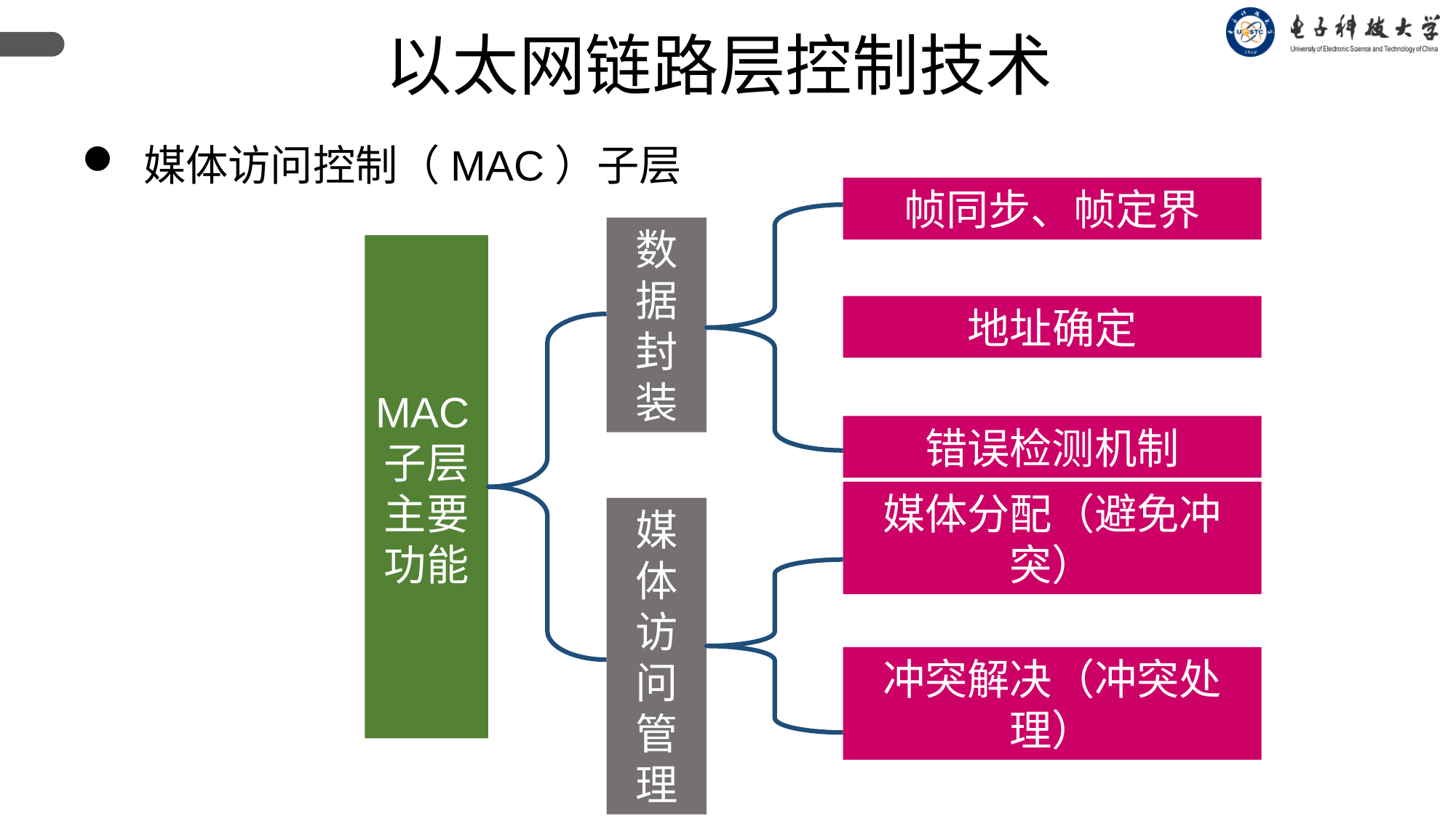

以太网链路层控制技术
 媒体访问控制（MAC）子层
帧同步、帧定界

数据封装
媒体访问管理

MAC子层主要功能

地址确定

错误检测机制
媒体分配（避免冲突）

冲突解决（冲突处理）